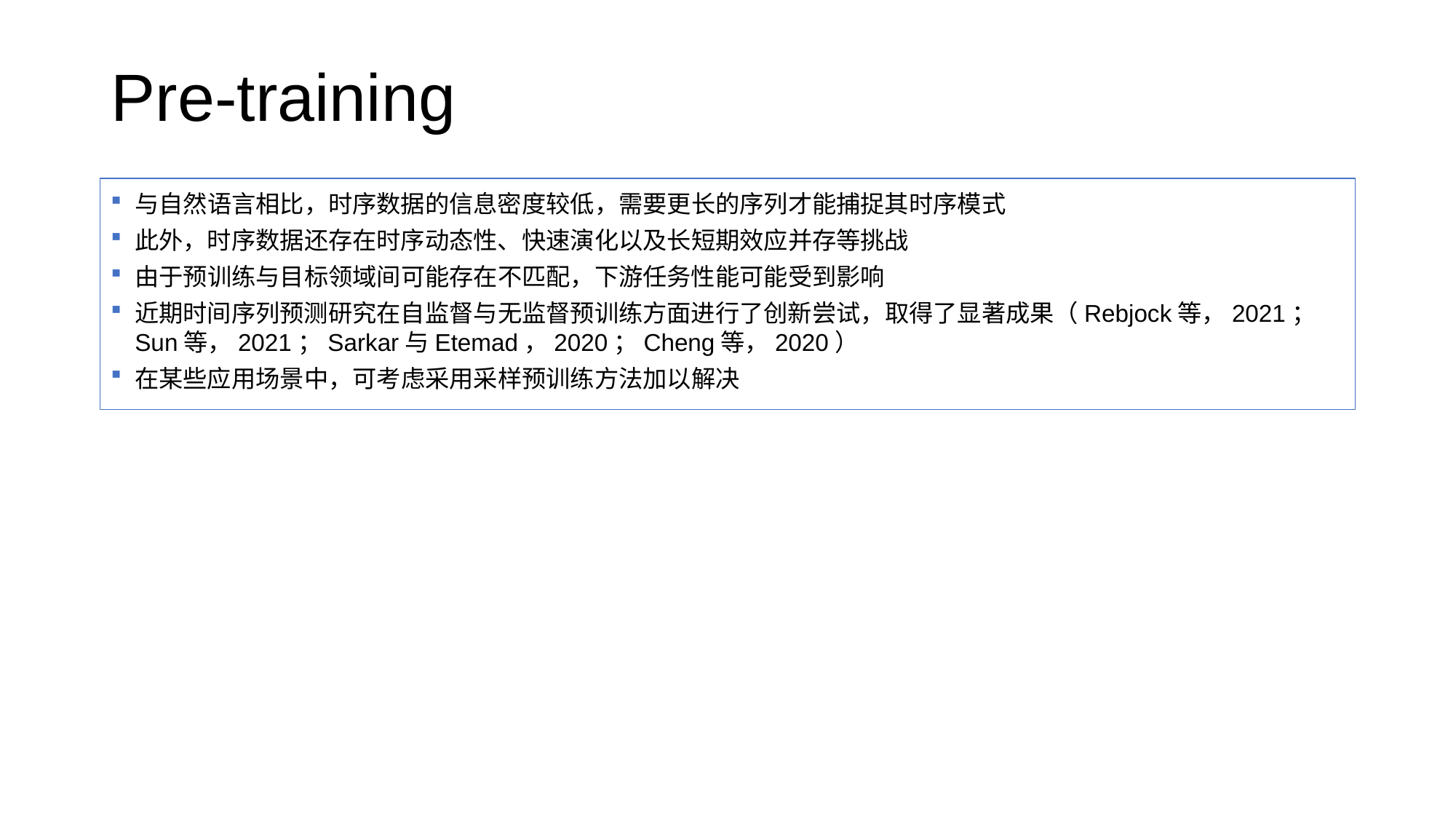

# Pre-training
与自然语言相比，时序数据的信息密度较低，需要更长的序列才能捕捉其时序模式
此外，时序数据还存在时序动态性、快速演化以及长短期效应并存等挑战
由于预训练与目标领域间可能存在不匹配，下游任务性能可能受到影响
近期时间序列预测研究在自监督与无监督预训练方面进行了创新尝试，取得了显著成果（Rebjock等，2021；Sun等，2021；Sarkar与Etemad，2020；Cheng等，2020）
在某些应用场景中，可考虑采用采样预训练方法加以解决